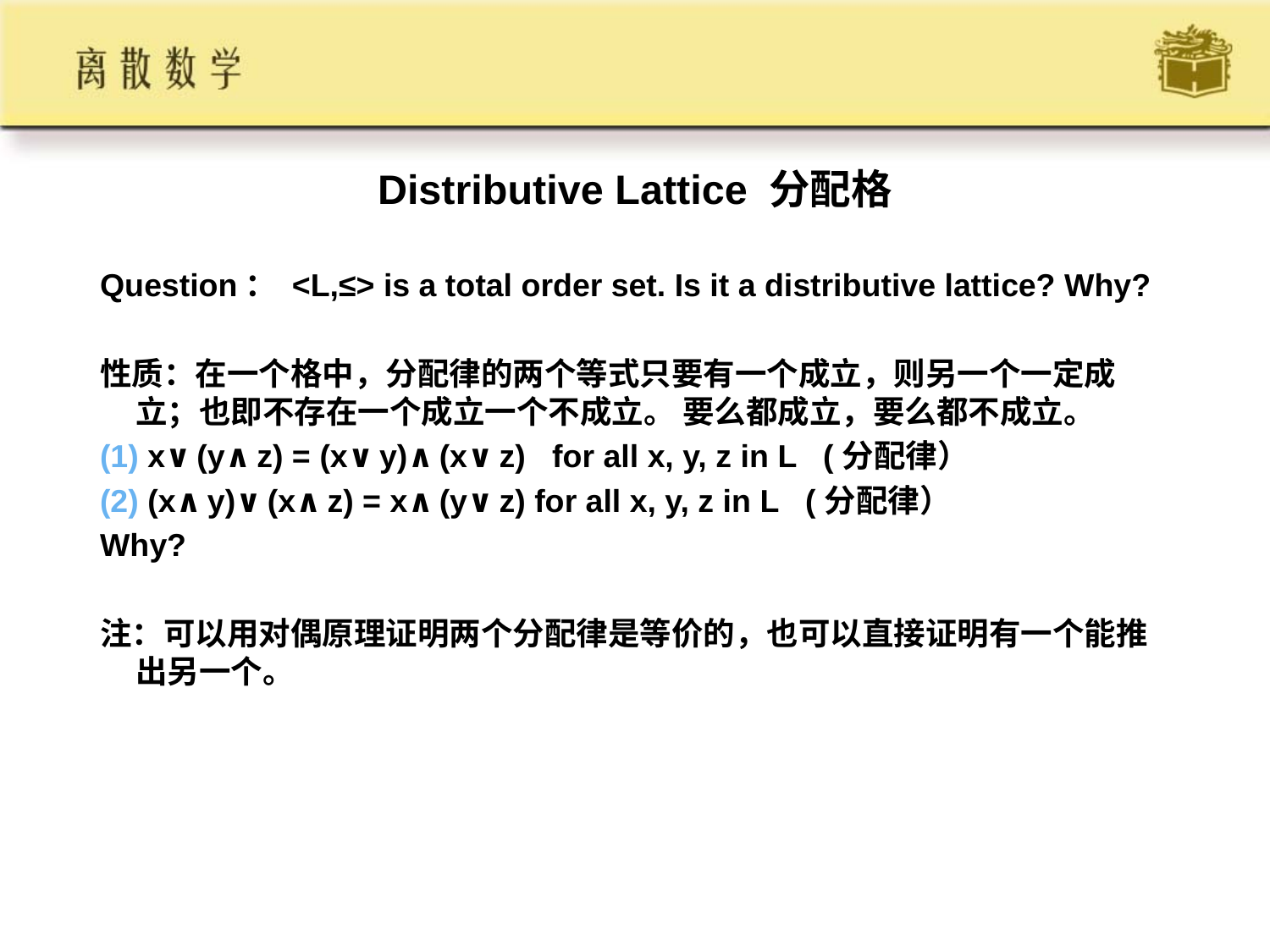

# Distributive Lattice 分配格
Question： <L,≤> is a total order set. Is it a distributive lattice? Why?

性质：在一个格中，分配律的两个等式只要有一个成立，则另一个一定成立；也即不存在一个成立一个不成立。 要么都成立，要么都不成立。
x∨(y∧z) = (x∨y)∧(x∨z)   for all x, y, z in L   (分配律）
(x∧y)∨(x∧z) = x∧(y∨z) for all x, y, z in L   (分配律）
Why?

注：可以用对偶原理证明两个分配律是等价的，也可以直接证明有一个能推出另一个。